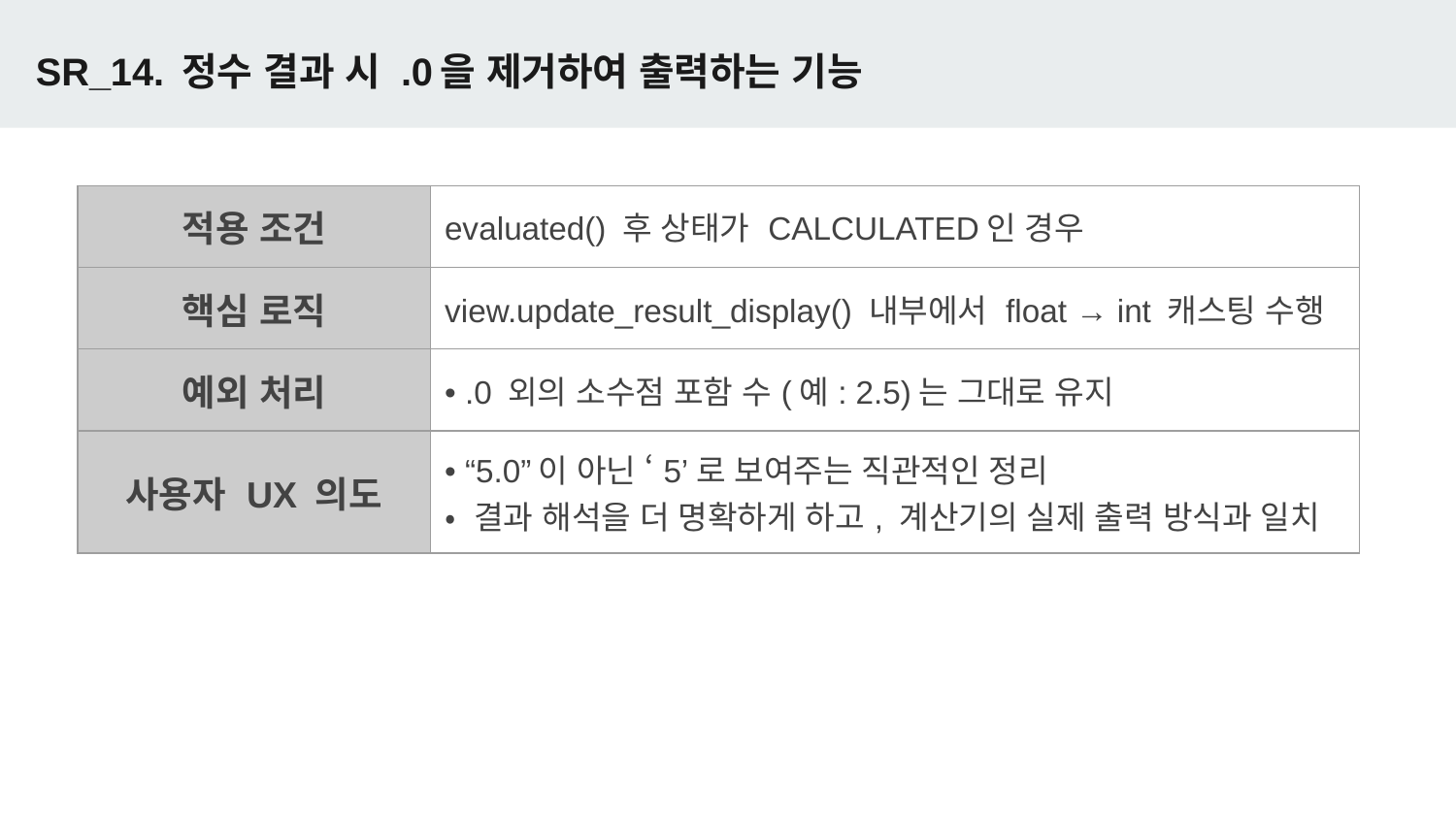

# SR_14. 정수 결과 시 .0을 제거하여 출력하는 기능
| 적용 조건 | evaluated() 후 상태가 CALCULATED인 경우 |
| --- | --- |
| 핵심 로직 | view.update\_result\_display() 내부에서 float → int 캐스팅 수행 |
| 예외 처리 | • .0 외의 소수점 포함 수(예: 2.5)는 그대로 유지 |
| 사용자 UX 의도 | • “5.0”이 아닌 ‘5’로 보여주는 직관적인 정리 • 결과 해석을 더 명확하게 하고, 계산기의 실제 출력 방식과 일치 |